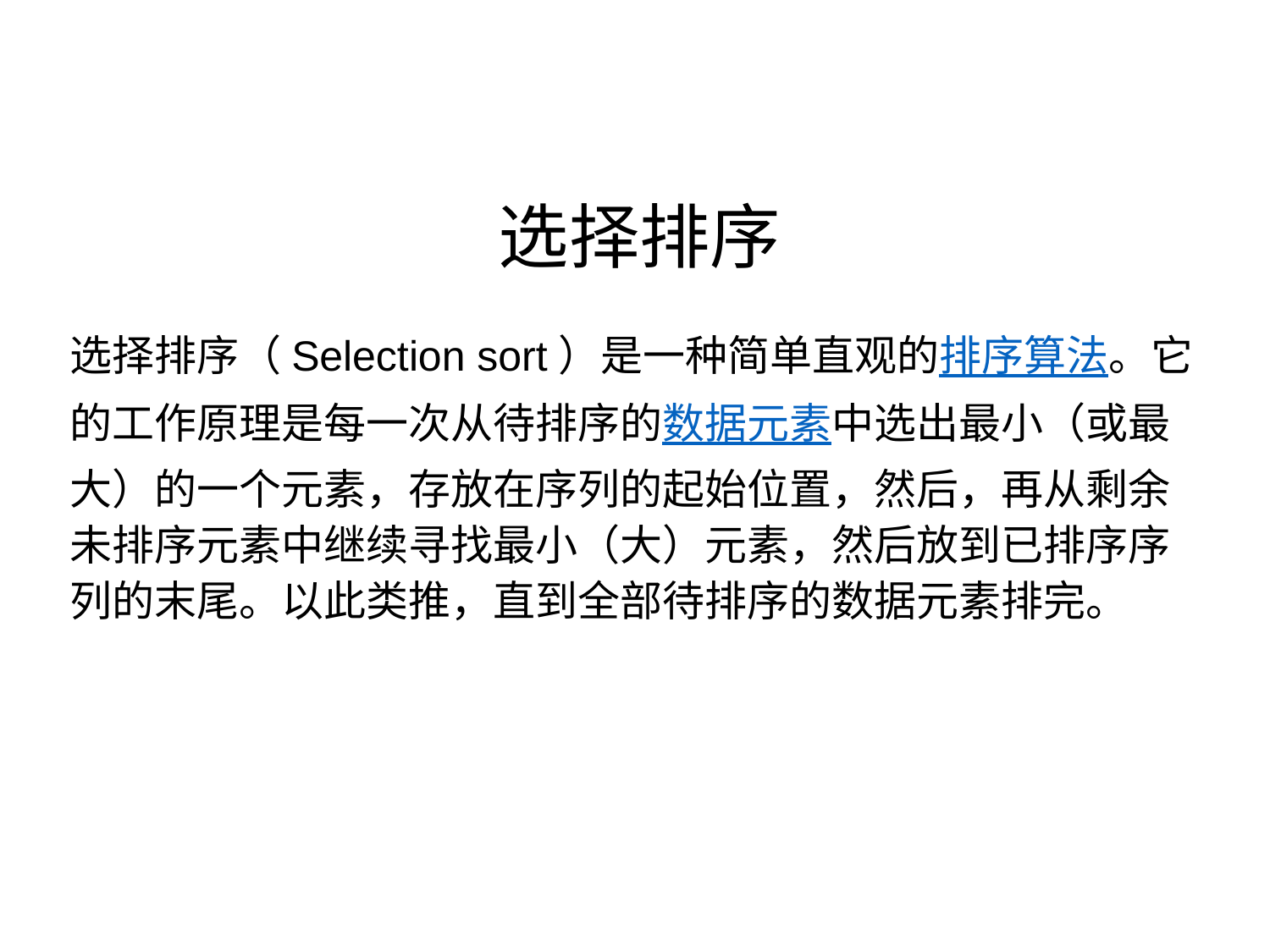

选择排序
选择排序（Selection sort）是一种简单直观的排序算法。它的工作原理是每一次从待排序的数据元素中选出最小（或最大）的一个元素，存放在序列的起始位置，然后，再从剩余未排序元素中继续寻找最小（大）元素，然后放到已排序序列的末尾。以此类推，直到全部待排序的数据元素排完。